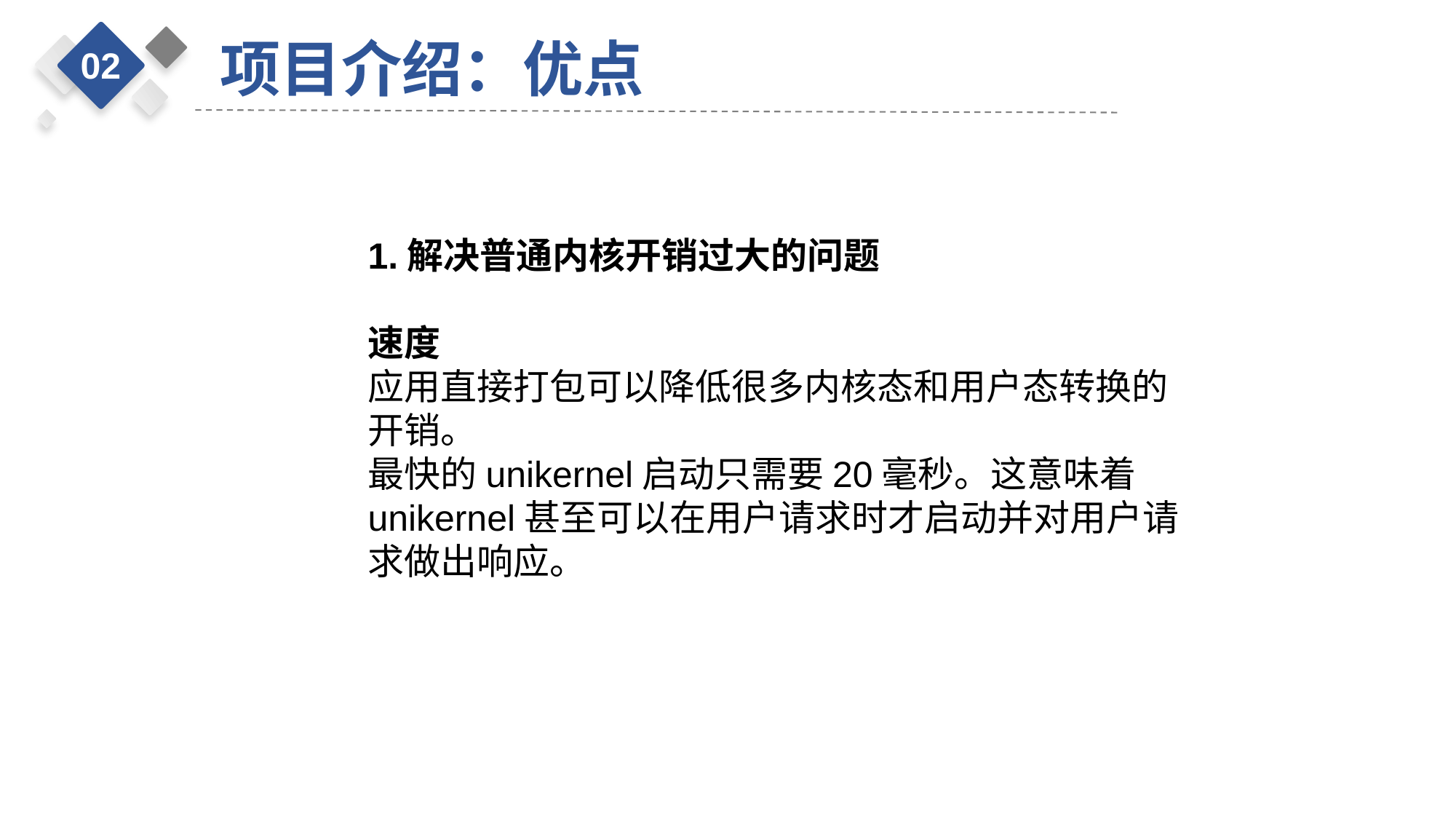

项目介绍：优点

02

1.解决普通内核开销过大的问题

速度
应用直接打包可以降低很多内核态和用户态转换的开销。
最快的unikernel启动只需要20毫秒。这意味着unikernel甚至可以在用户请求时才启动并对用户请求做出响应。